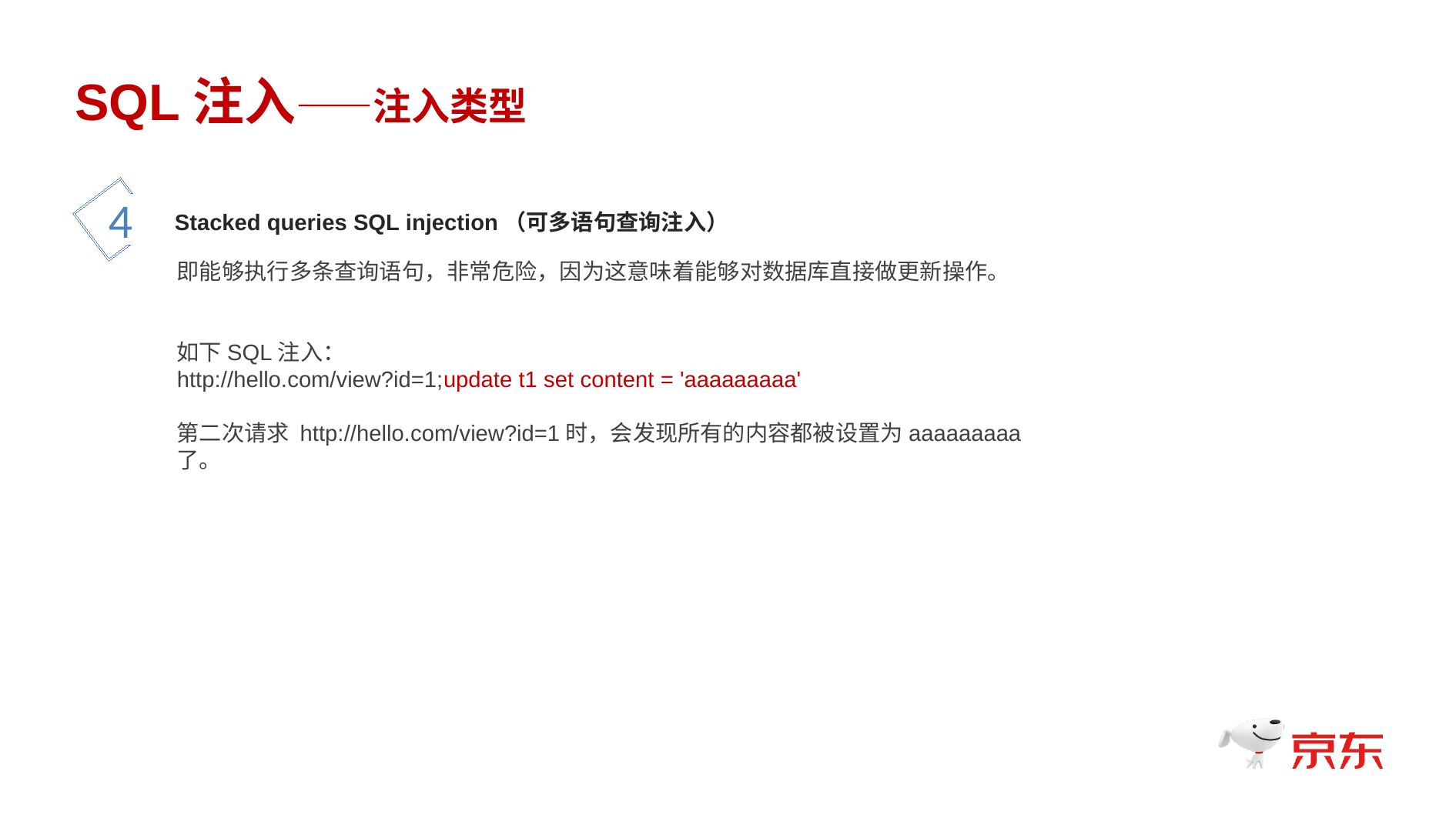

SQL注入——注入类型
4
Stacked queries SQL injection（可多语句查询注入）
即能够执行多条查询语句，非常危险，因为这意味着能够对数据库直接做更新操作。

如下SQL注入：
http://hello.com/view?id=1;update t1 set content = 'aaaaaaaaa'

第二次请求 http://hello.com/view?id=1时，会发现所有的内容都被设置为aaaaaaaaa了。